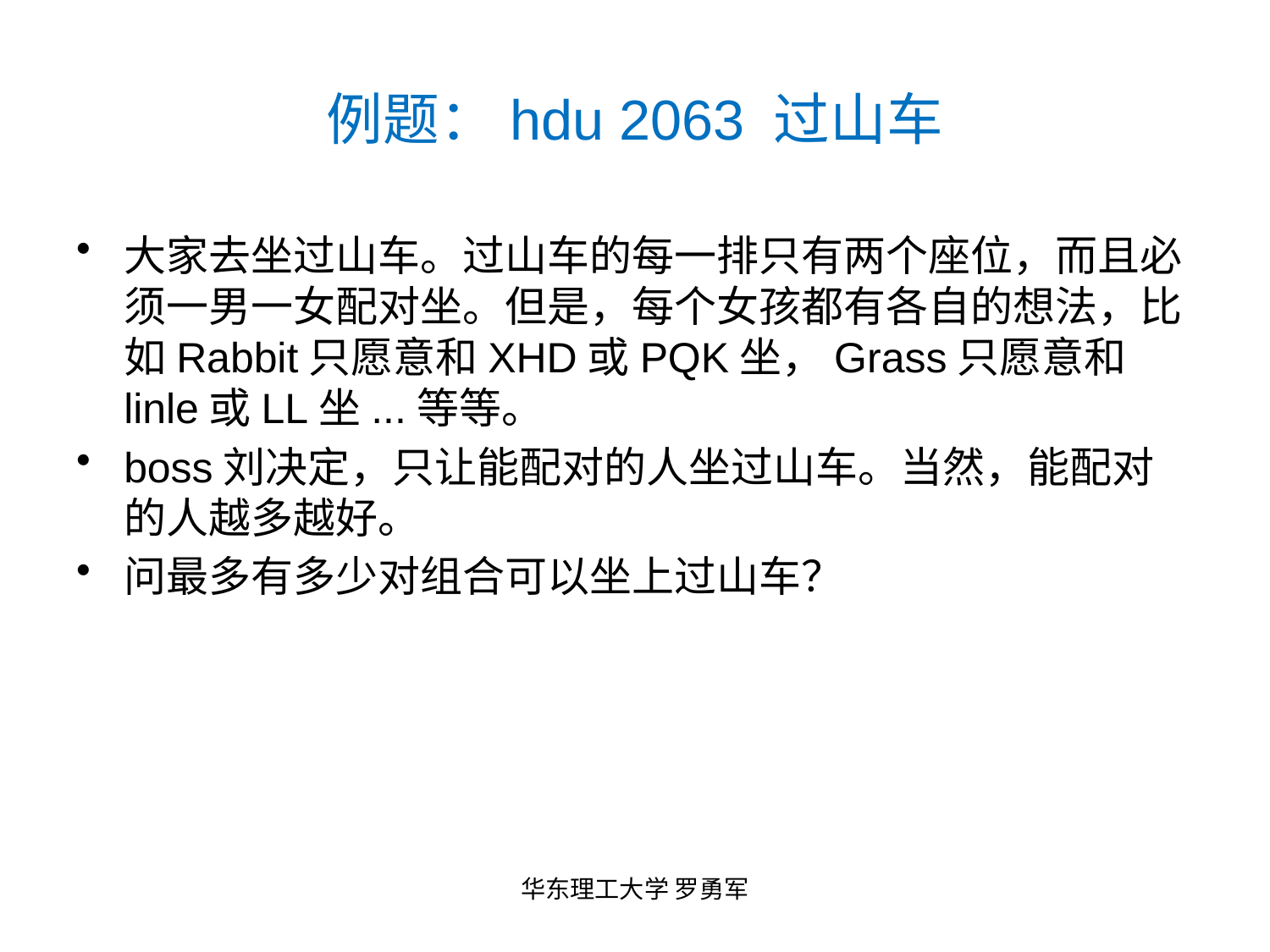

# 例题：hdu 2063 过山车
大家去坐过山车。过山车的每一排只有两个座位，而且必须一男一女配对坐。但是，每个女孩都有各自的想法，比如Rabbit只愿意和XHD或PQK坐，Grass只愿意和linle或LL坐...等等。
boss刘决定，只让能配对的人坐过山车。当然，能配对的人越多越好。
问最多有多少对组合可以坐上过山车？

华东理工大学 罗勇军